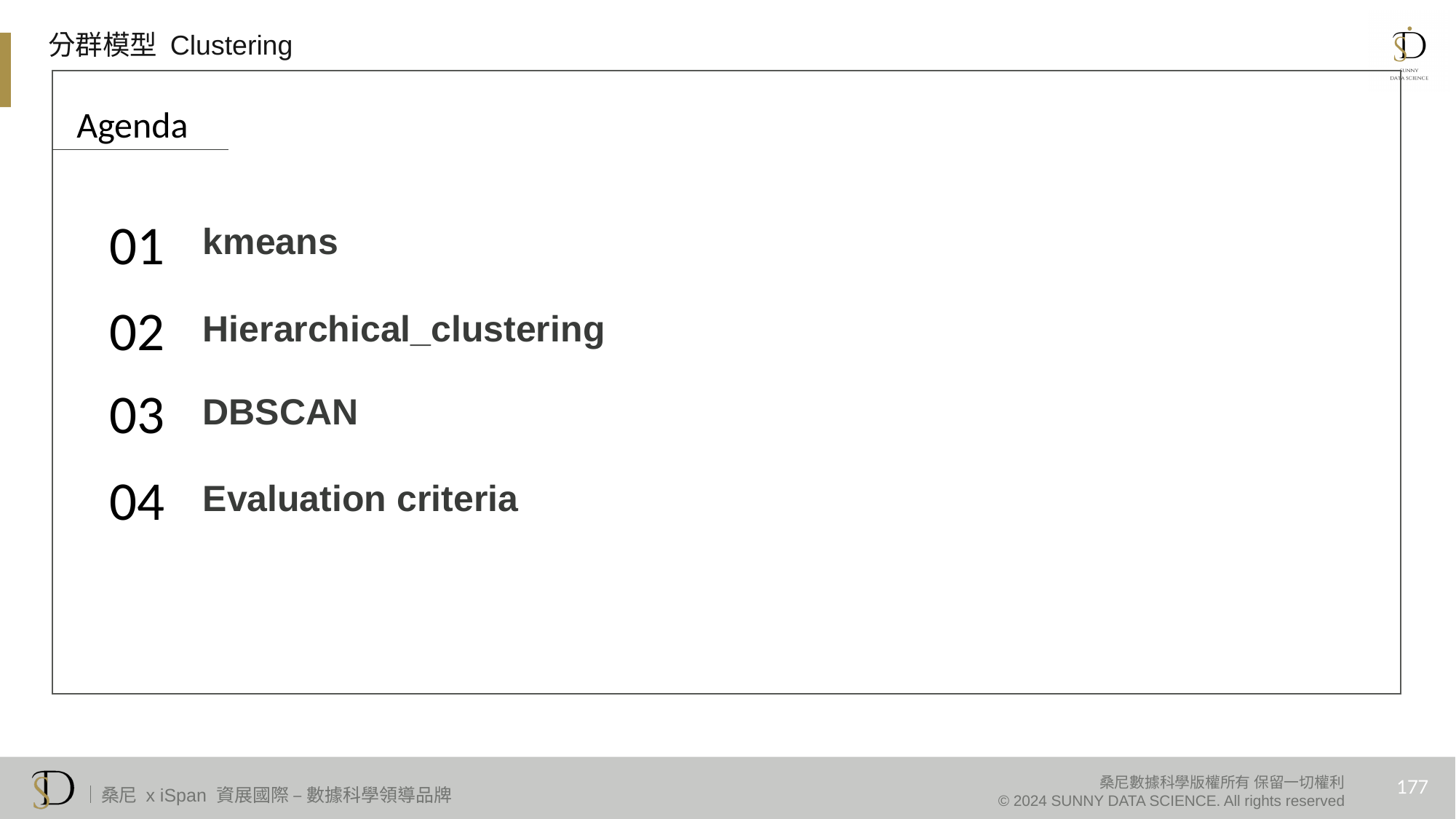

分群模型 Clustering

Agenda
kmeans
01
Hierarchical_clustering
02
DBSCAN
03
Evaluation criteria
04